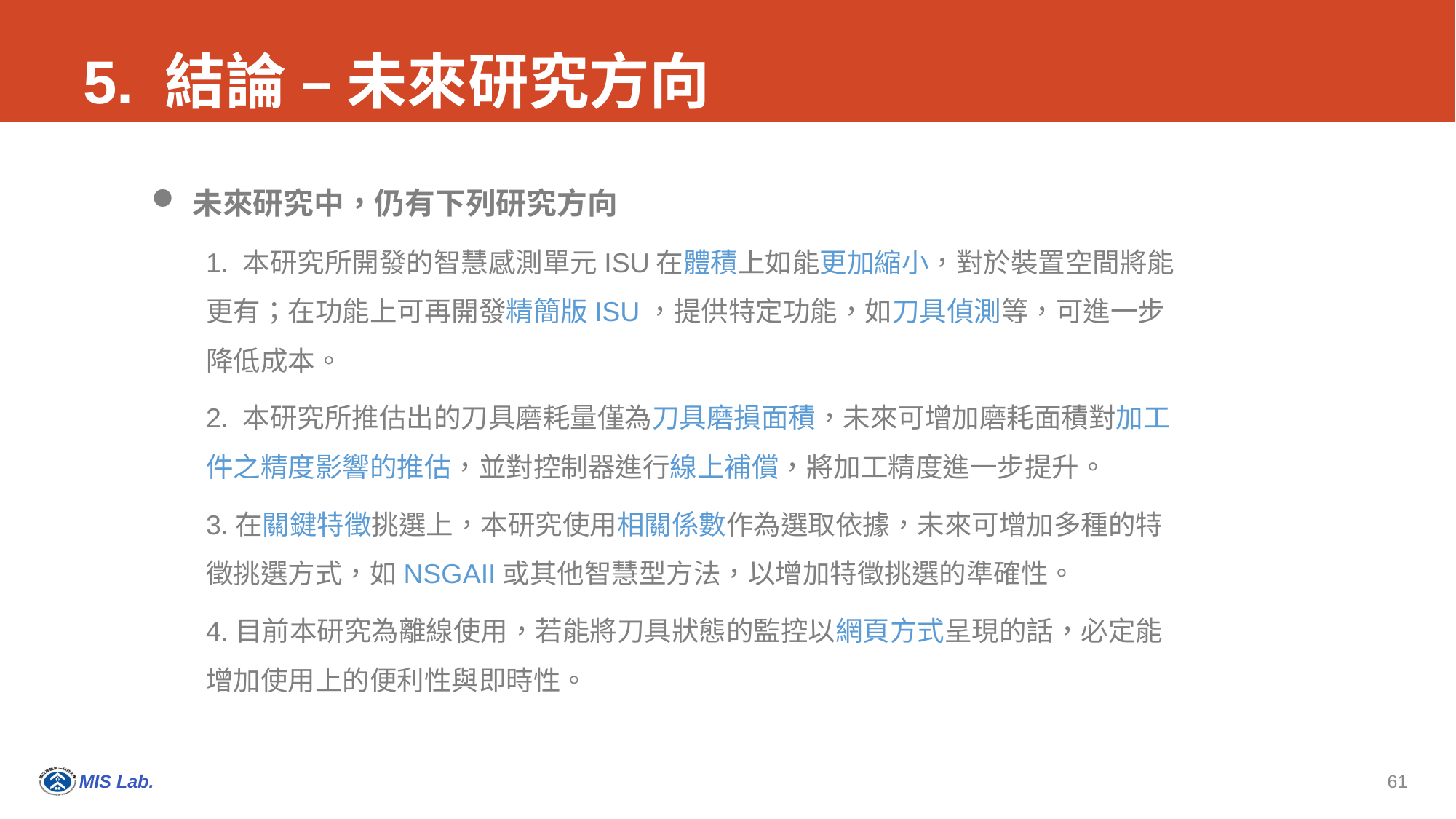

# 5. 結論 – 未來研究方向
未來研究中，仍有下列研究方向
1. 本研究所開發的智慧感測單元ISU在體積上如能更加縮小，對於裝置空間將能更有；在功能上可再開發精簡版ISU，提供特定功能，如刀具偵測等，可進一步降低成本。
2. 本研究所推估出的刀具磨耗量僅為刀具磨損面積，未來可增加磨耗面積對加工件之精度影響的推估，並對控制器進行線上補償，將加工精度進一步提升。
3.在關鍵特徵挑選上，本研究使用相關係數作為選取依據，未來可增加多種的特徵挑選方式，如NSGAII或其他智慧型方法，以增加特徵挑選的準確性。
4.目前本研究為離線使用，若能將刀具狀態的監控以網頁方式呈現的話，必定能增加使用上的便利性與即時性。

61